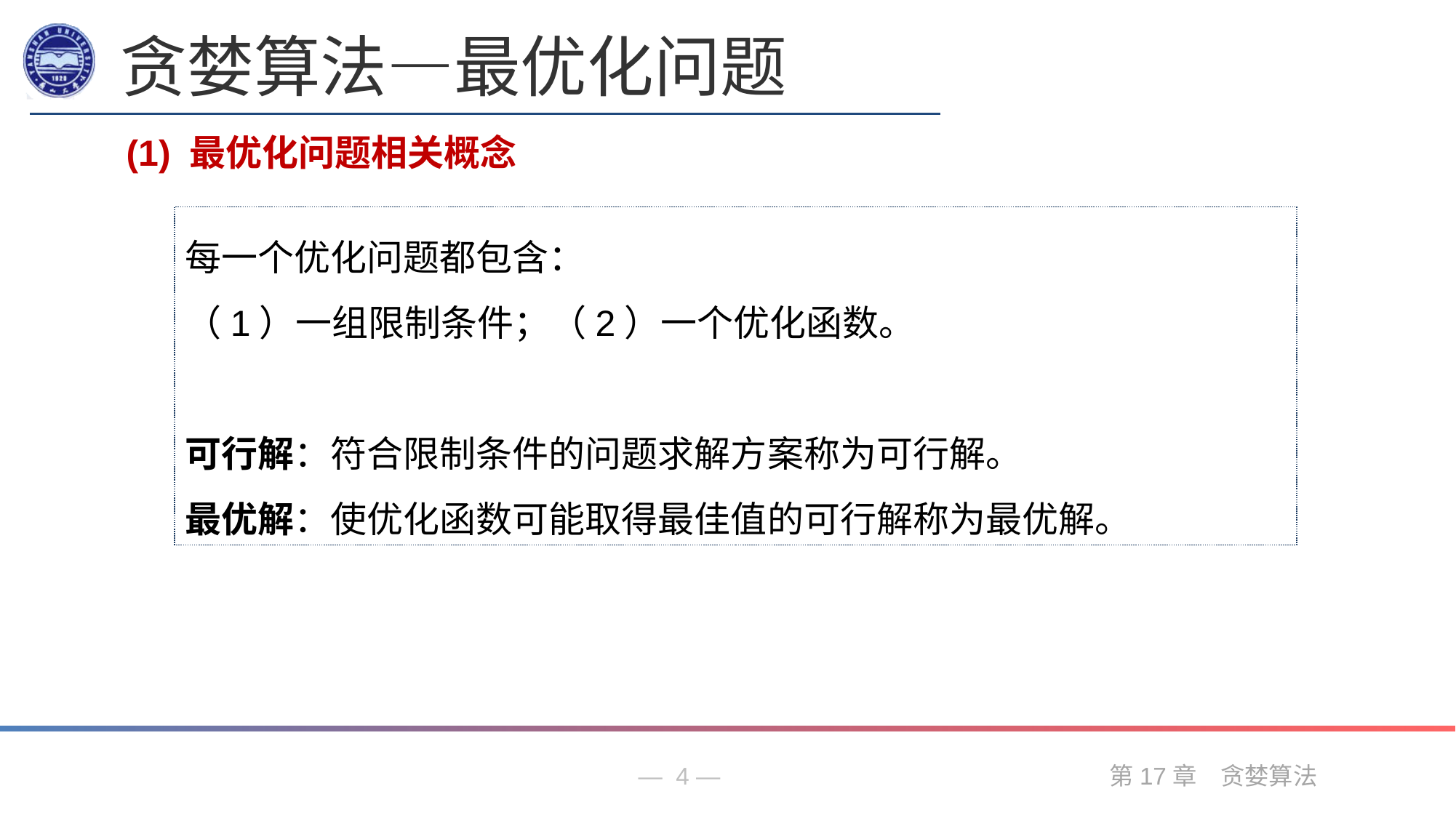

贪婪算法—最优化问题
(1) 最优化问题相关概念
每一个优化问题都包含：
（1）一组限制条件；（2）一个优化函数。

可行解：符合限制条件的问题求解方案称为可行解。
最优解：使优化函数可能取得最佳值的可行解称为最优解。